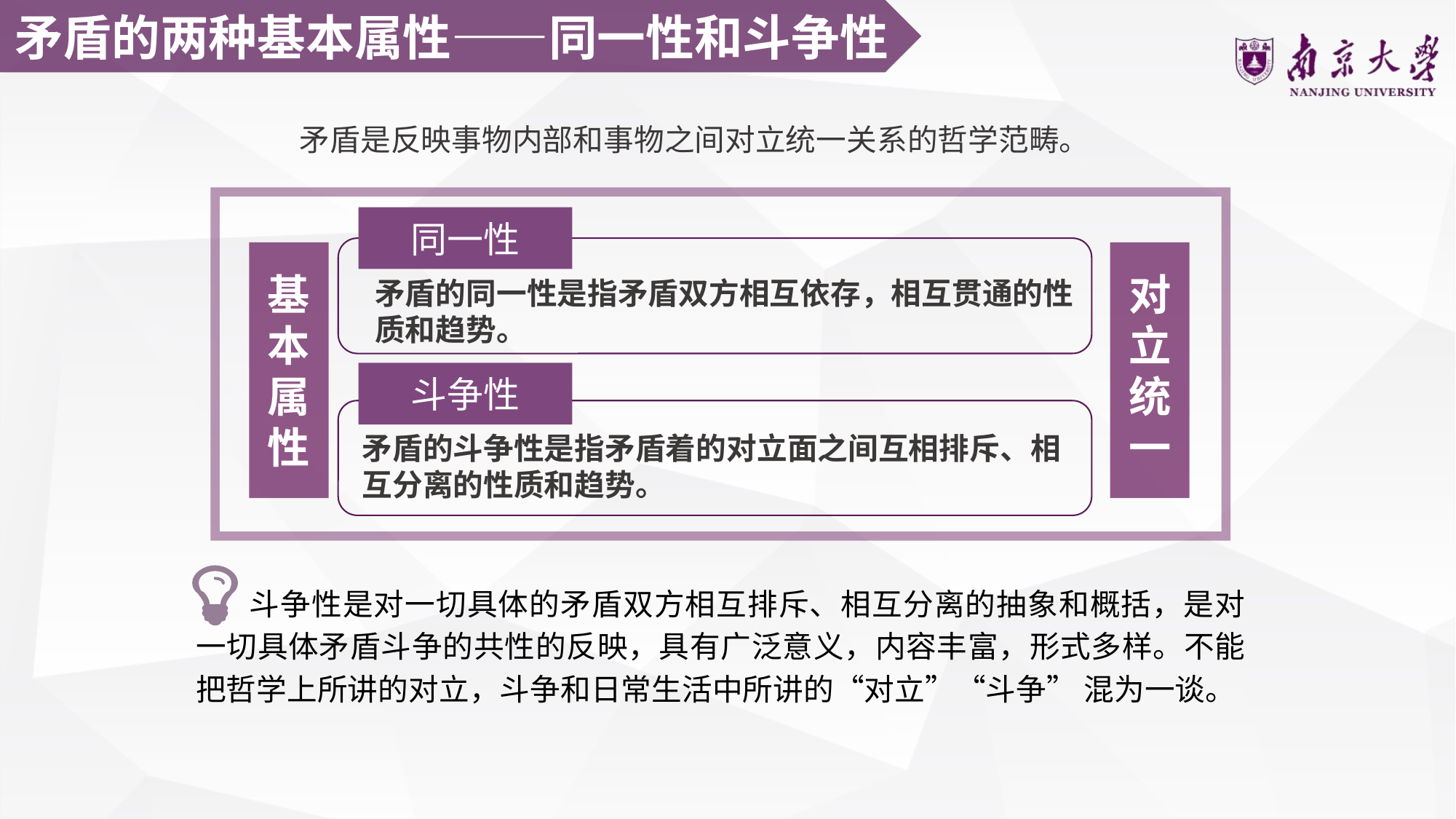

矛盾的两种基本属性——同一性和斗争性
矛盾是反映事物内部和事物之间对立统一关系的哲学范畴。

同一性

基本属性
对立统一
矛盾的同一性是指矛盾双方相互依存，相互贯通的性质和趋势。
斗争性

矛盾的斗争性是指矛盾着的对立面之间互相排斥、相互分离的性质和趋势。

      斗争性是对一切具体的矛盾双方相互排斥、相互分离的抽象和概括，是对一切具体矛盾斗争的共性的反映，具有广泛意义，内容丰富，形式多样。不能把哲学上所讲的对立，斗争和日常生活中所讲的“对立”“斗争” 混为一谈。